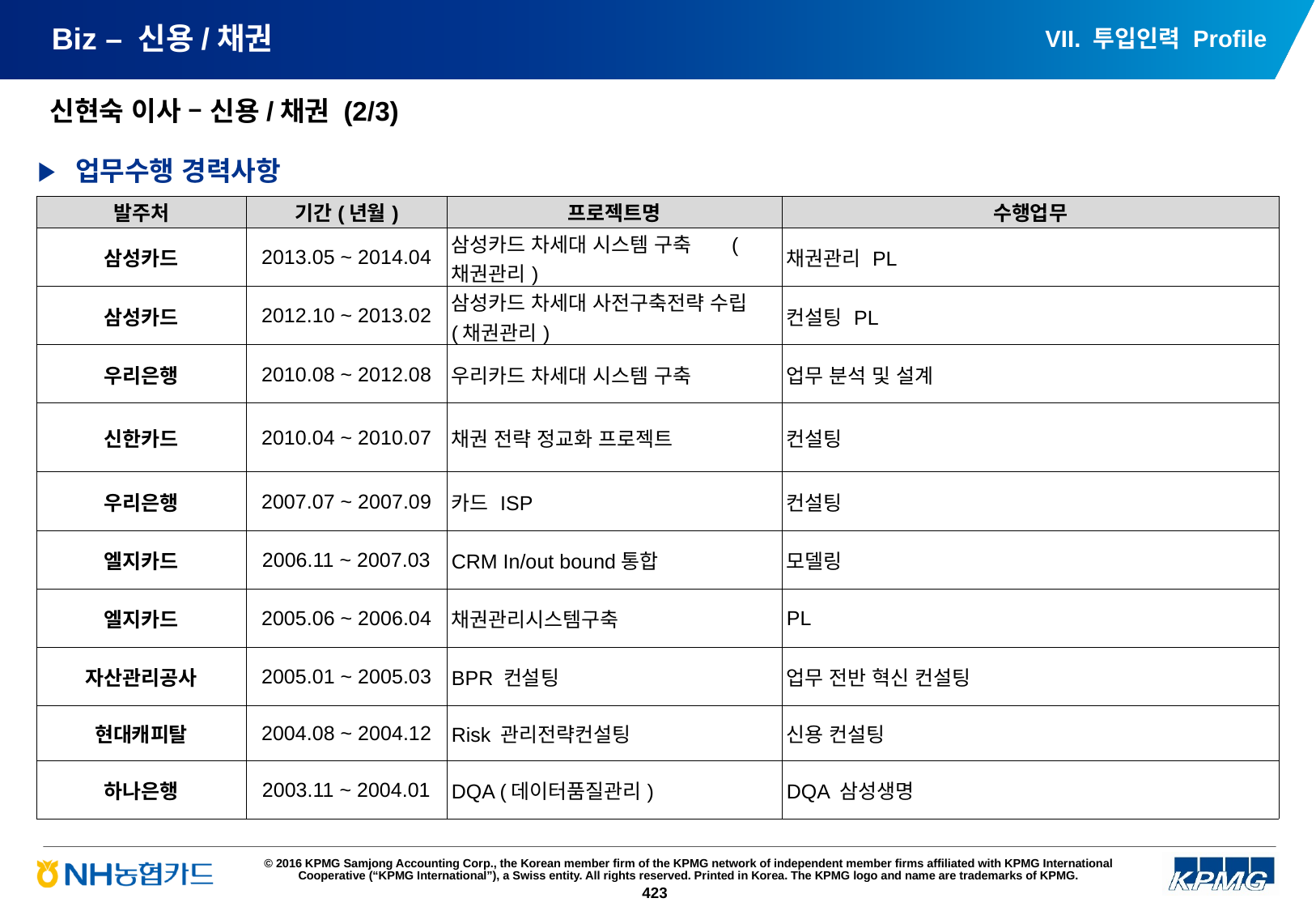

VII. 투입인력 Profile
# Biz – 신용/채권
신현숙 이사 – 신용/채권 (2/3)
업무수행 경력사항
| 발주처 | 기간(년월) | 프로젝트명 | 수행업무 |
| --- | --- | --- | --- |
| 삼성카드 | 2013.05 ~ 2014.04 | 삼성카드 차세대 시스템 구축 (채권관리) | 채권관리 PL |
| 삼성카드 | 2012.10 ~ 2013.02 | 삼성카드 차세대 사전구축전략 수립 (채권관리) | 컨설팅 PL |
| 우리은행 | 2010.08 ~ 2012.08 | 우리카드 차세대 시스템 구축 | 업무 분석 및 설계 |
| 신한카드 | 2010.04 ~ 2010.07 | 채권 전략 정교화 프로젝트 | 컨설팅 |
| 우리은행 | 2007.07 ~ 2007.09 | 카드 ISP | 컨설팅 |
| 엘지카드 | 2006.11 ~ 2007.03 | CRM In/out bound통합 | 모델링 |
| 엘지카드 | 2005.06 ~ 2006.04 | 채권관리시스템구축 | PL |
| 자산관리공사 | 2005.01 ~ 2005.03 | BPR 컨설팅 | 업무 전반 혁신 컨설팅 |
| 현대캐피탈 | 2004.08 ~ 2004.12 | Risk 관리전략컨설팅 | 신용 컨설팅 |
| 하나은행 | 2003.11 ~ 2004.01 | DQA (데이터품질관리) | DQA 삼성생명 |